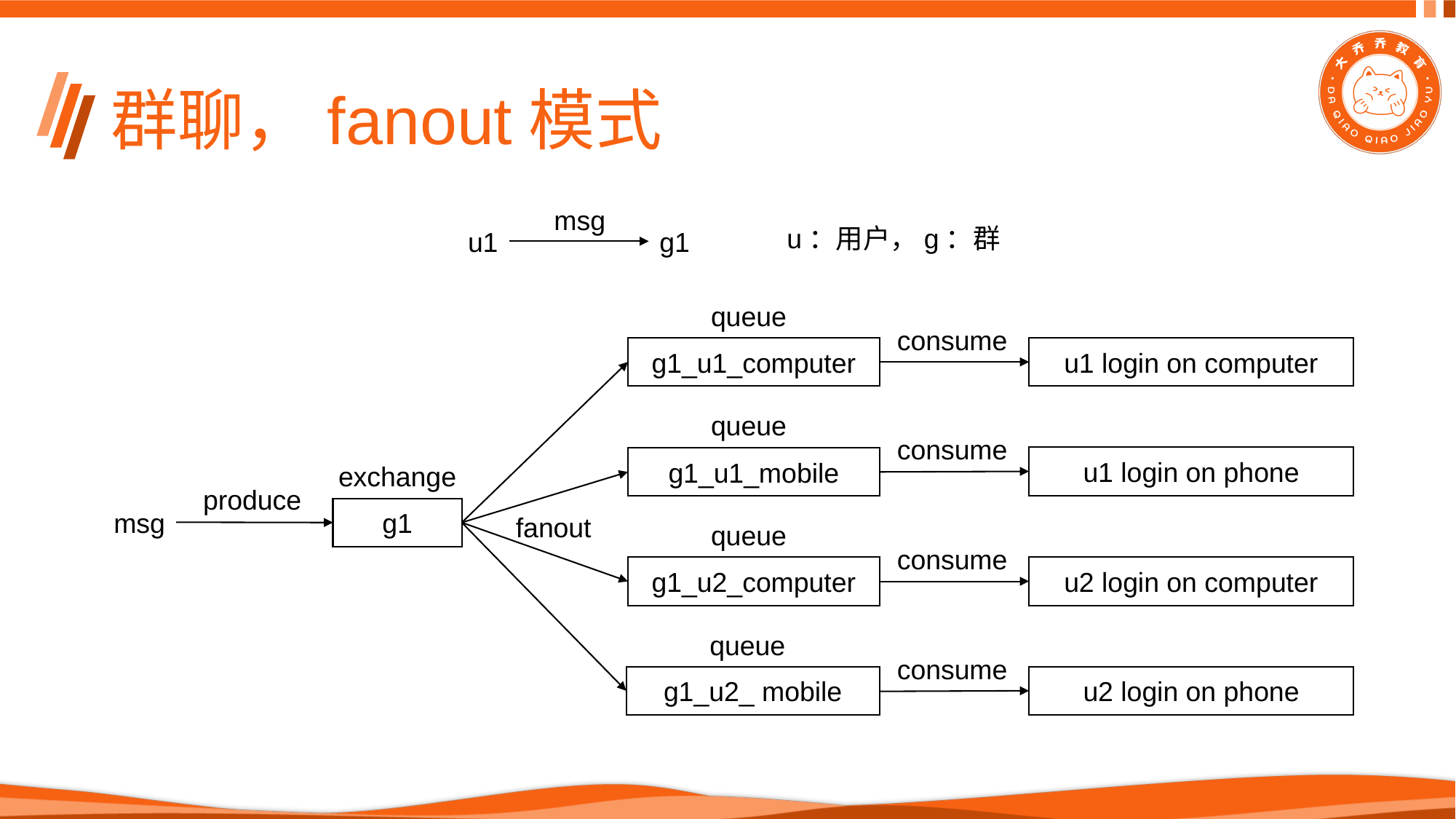

# 群聊，fanout模式
msg
u1
g1
u：用户，g：群
queue
consume
g1_u1_computer
u1 login on computer
queue
consume
u1 login on phone
g1_u1_mobile
exchange
produce
g1
msg
fanout
queue
consume
g1_u2_computer
u2 login on computer
queue
consume
g1_u2_ mobile
u2 login on phone